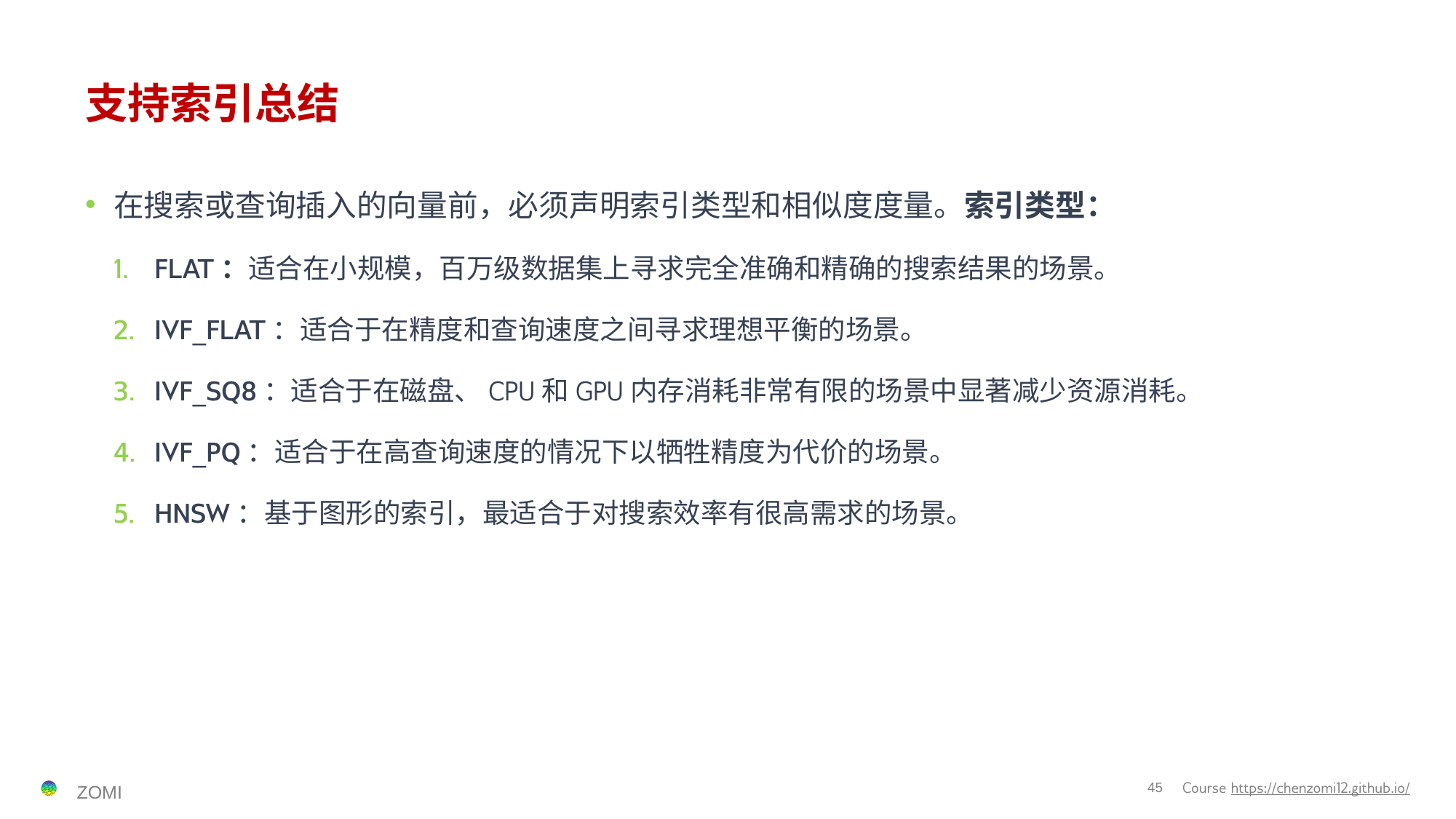

# 支持索引总结
在搜索或查询插入的向量前，必须声明索引类型和相似度度量。索引类型：
FLAT：适合在小规模，百万级数据集上寻求完全准确和精确的搜索结果的场景。
IVF_FLAT：适合于在精度和查询速度之间寻求理想平衡的场景。
IVF_SQ8：适合于在磁盘、CPU和GPU内存消耗非常有限的场景中显著减少资源消耗。
IVF_PQ：适合于在高查询速度的情况下以牺牲精度为代价的场景。
HNSW：基于图形的索引，最适合于对搜索效率有很高需求的场景。